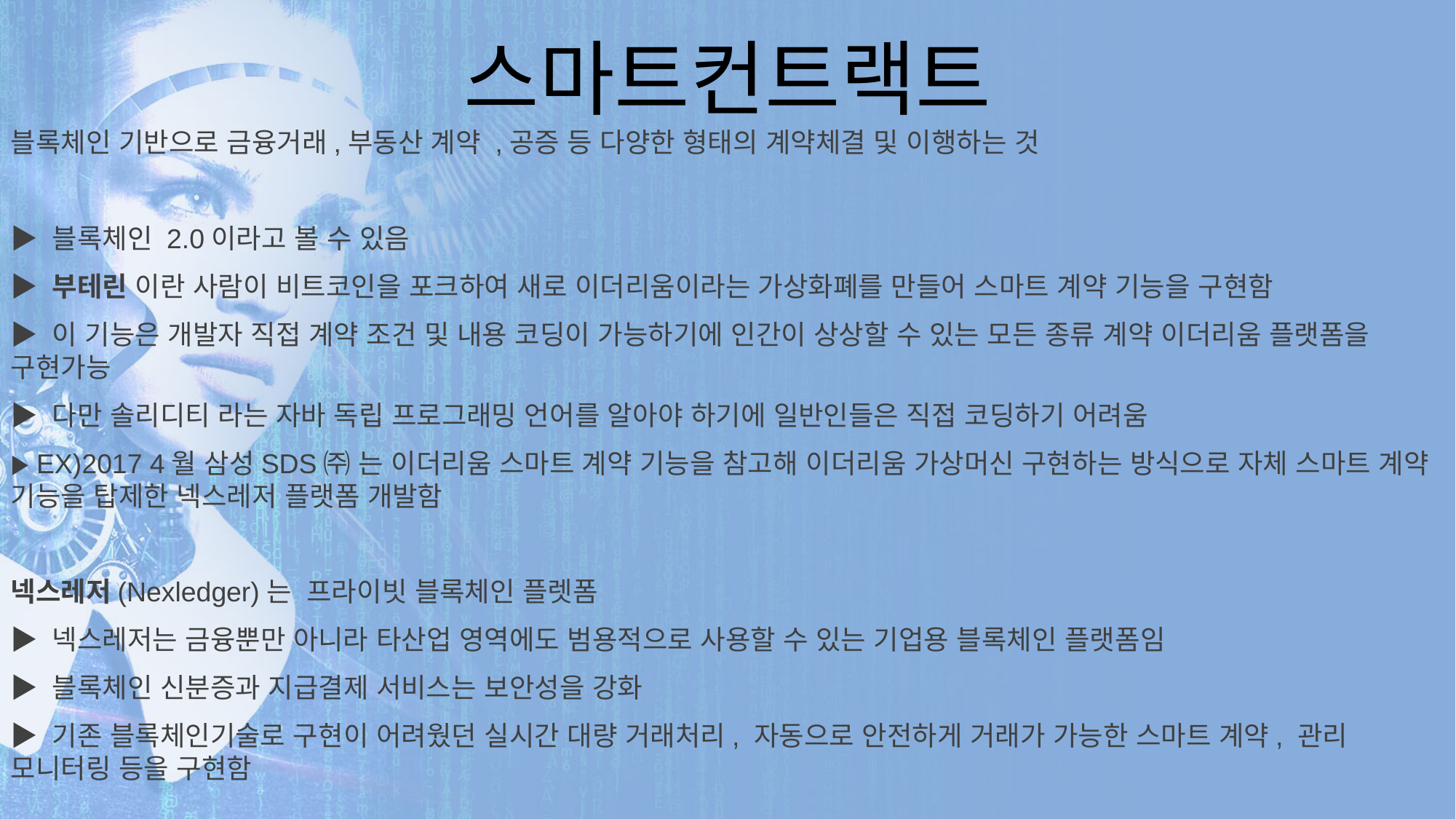

스마트컨트랙트

블록체인 기반으로 금융거래,부동산 계약 ,공증 등 다양한 형태의 계약체결 및 이행하는 것

▶ 블록체인 2.0이라고 볼 수 있음
▶ 부테린 이란 사람이 비트코인을 포크하여 새로 이더리움이라는 가상화폐를 만들어 스마트 계약 기능을 구현함
▶ 이 기능은 개발자 직접 계약 조건 및 내용 코딩이 가능하기에 인간이 상상할 수 있는 모든 종류 계약 이더리움 플랫폼을 구현가능
▶ 다만 솔리디티 라는 자바 독립 프로그래밍 언어를 알아야 하기에 일반인들은 직접 코딩하기 어려움
▶ EX)2017 4월 삼성SDS㈜ 는 이더리움 스마트 계약 기능을 참고해 이더리움 가상머신 구현하는 방식으로 자체 스마트 계약 기능을 탑제한 넥스레저 플랫폼 개발함

넥스레저(Nexledger)는  프라이빗 블록체인 플렛폼
▶ 넥스레저는 금융뿐만 아니라 타산업 영역에도 범용적으로 사용할 수 있는 기업용 블록체인 플랫폼임
▶ 블록체인 신분증과 지급결제 서비스는 보안성을 강화
▶ 기존 블록체인기술로 구현이 어려웠던 실시간 대량 거래처리, 자동으로 안전하게 거래가 가능한 스마트 계약, 관리 모니터링 등을 구현함